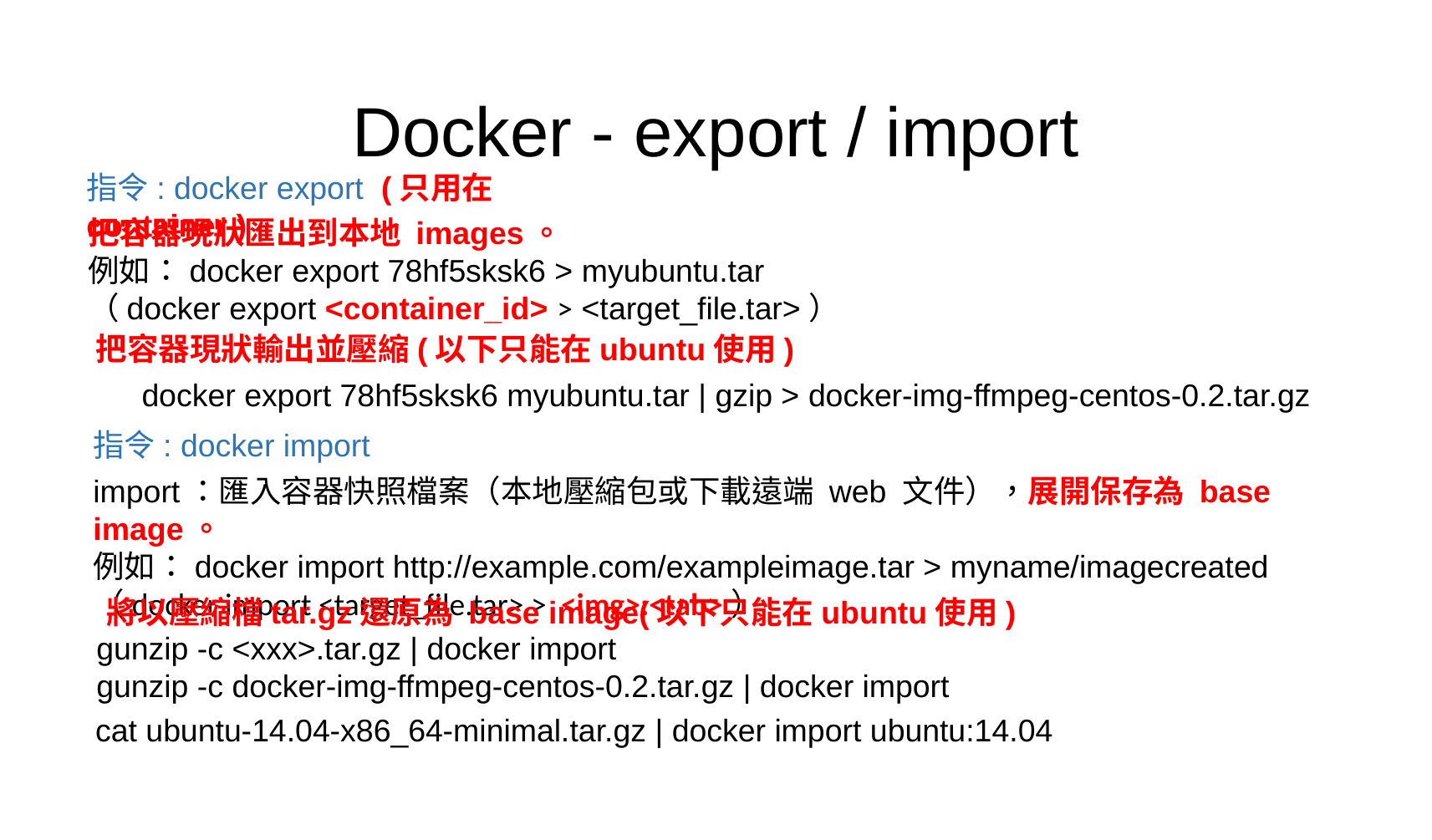

# Docker - export / import
指令: docker export  (只用在container )
把容器現狀匯出到本地 images。
例如：docker export 78hf5sksk6 > myubuntu.tar
（docker export <container_id> > <target_file.tar>）
把容器現狀輸出並壓縮(以下只能在ubuntu使用)
docker export 78hf5sksk6 myubuntu.tar | gzip > docker-img-ffmpeg-centos-0.2.tar.gz
指令: docker import
import：匯入容器快照檔案（本地壓縮包或下載遠端 web 文件），展開保存為 base image。
例如：docker import http://example.com/exampleimage.tar > myname/imagecreated
（docker import <target_file.tar> >  <img>:<tab>）
將以壓縮檔tar.gz還原為 base image(以下只能在ubuntu使用)
gunzip -c <xxx>.tar.gz | docker import
gunzip -c docker-img-ffmpeg-centos-0.2.tar.gz | docker import
cat ubuntu-14.04-x86_64-minimal.tar.gz | docker import ubuntu:14.04